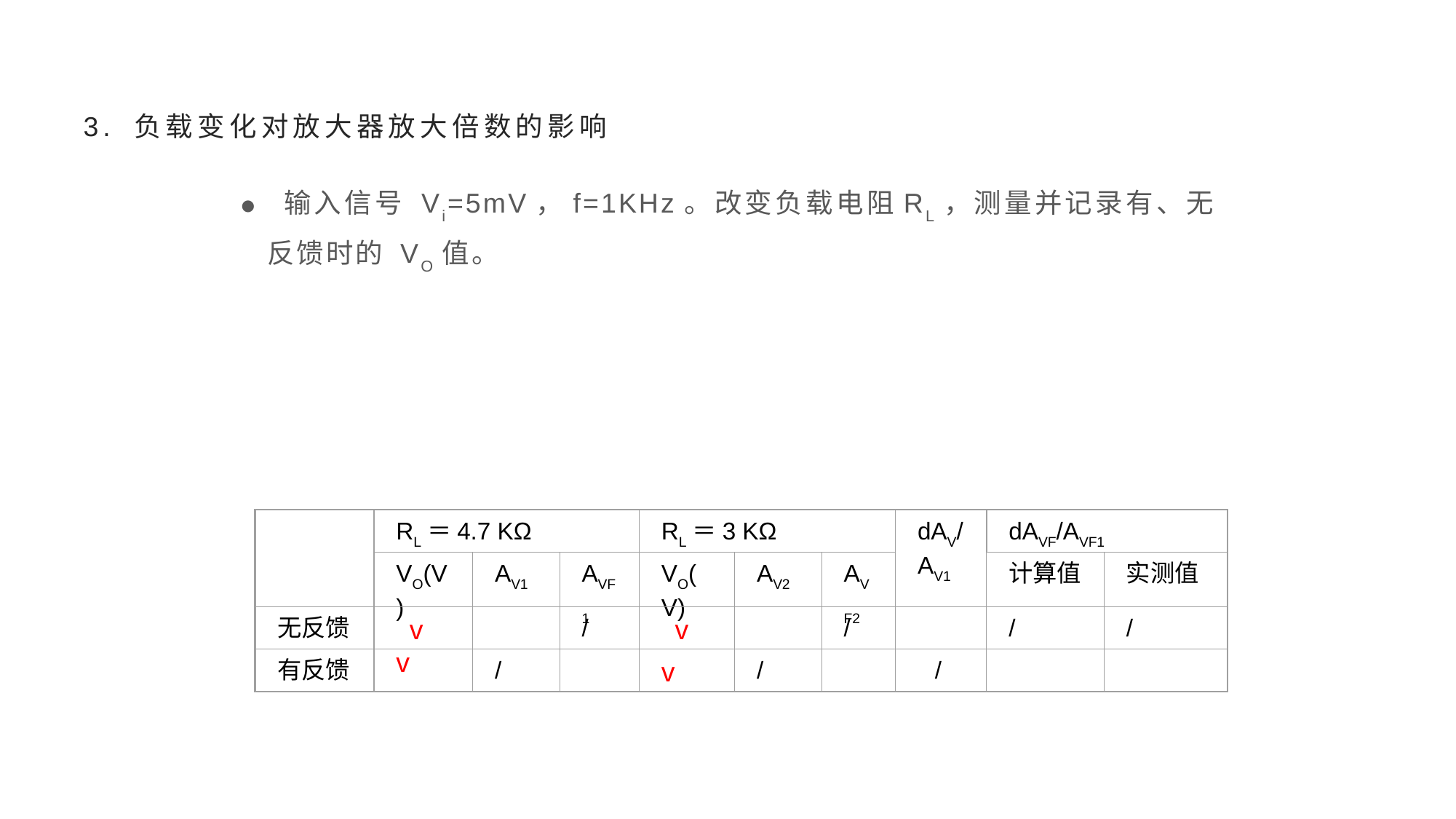

# 3. 负载变化对放大器放大倍数的影响
 输入信号 Vi=5mV，f=1KHz。改变负载电阻RL，测量并记录有、无反馈时的 VO值。

RL＝4.7 KΩ

RL＝3 KΩ

dAV/
AV1

dAVF/AVF1

VO(V)

AV1

AVF1

VO(V)

AV2

AVF2

计算值

实测值

无反馈

  v
v

/

  v

/

/

/

有反馈

/

v

/

/